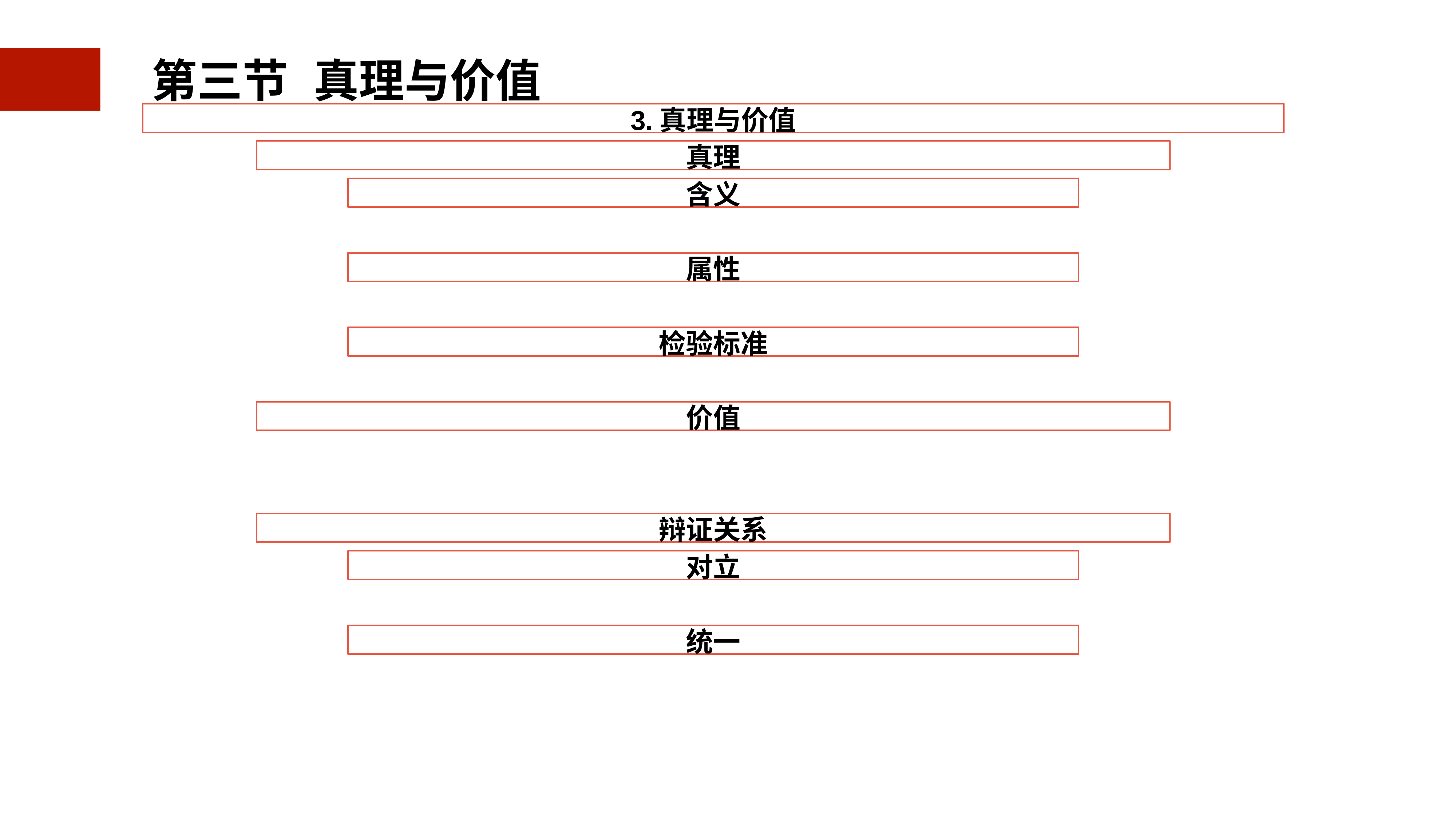

真理
价值
3.真理与价值
辩证关系
含义
属性
检验标准
对立
统一